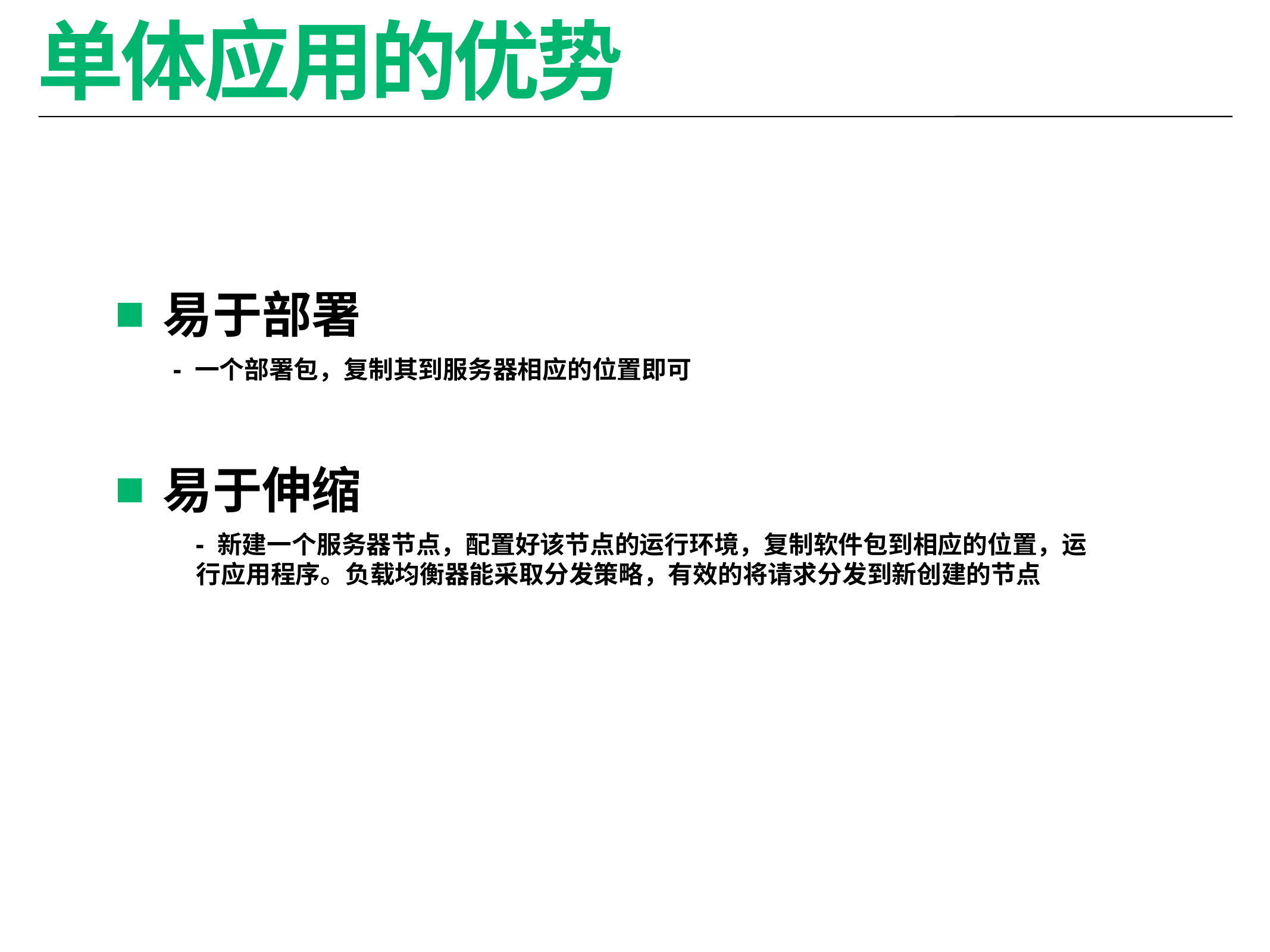

# 单体应用的优势
易于部署
- 一个部署包，复制其到服务器相应的位置即可
易于伸缩
- 新建一个服务器节点，配置好该节点的运行环境，复制软件包到相应的位置，运行应用程序。负载均衡器能采取分发策略，有效的将请求分发到新创建的节点
20